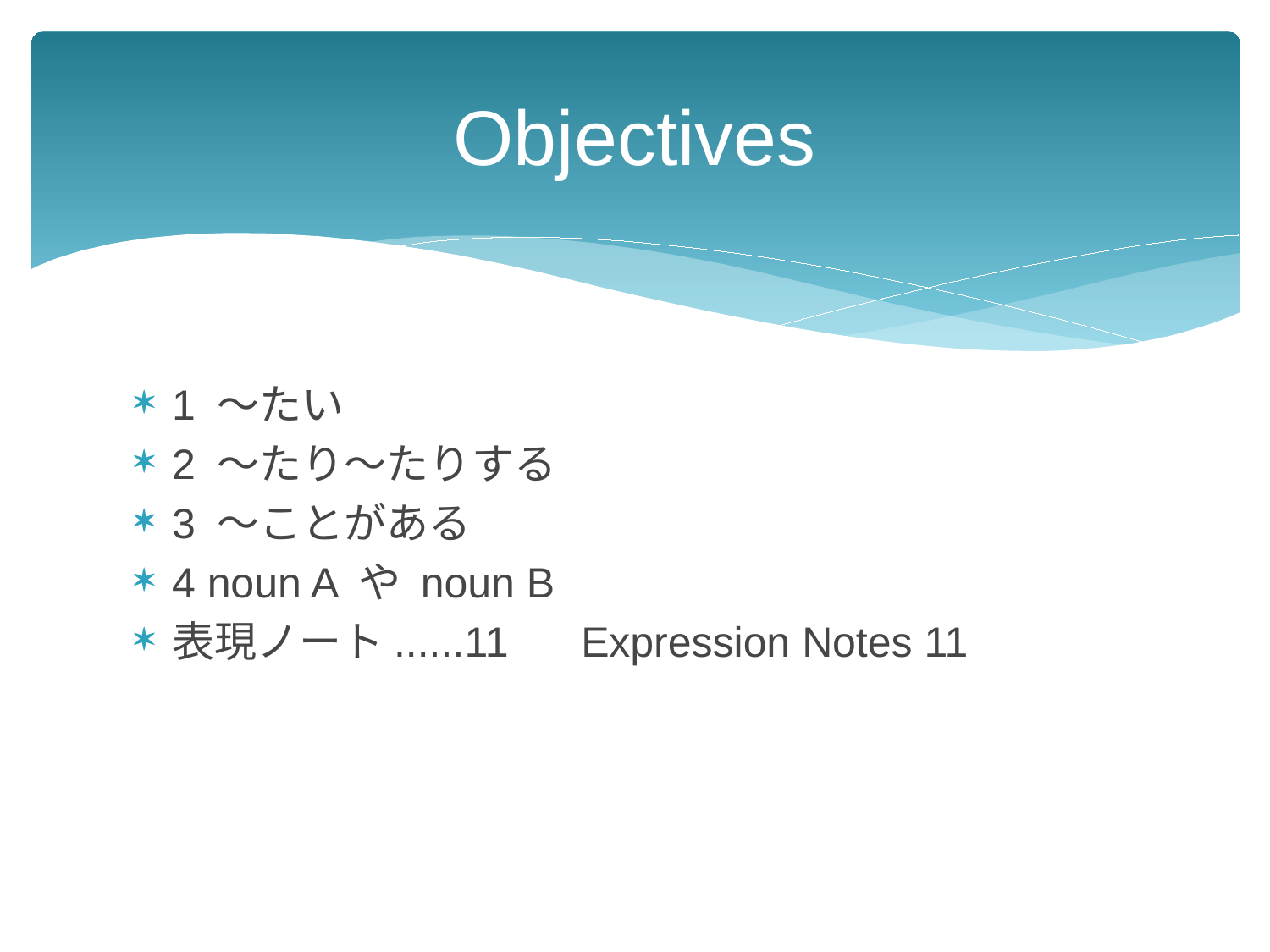

# Objectives
1 ～たい
2 ～たり～たりする
3 ～ことがある
4 noun A や noun B
表現ノート......11　 Expression Notes 11